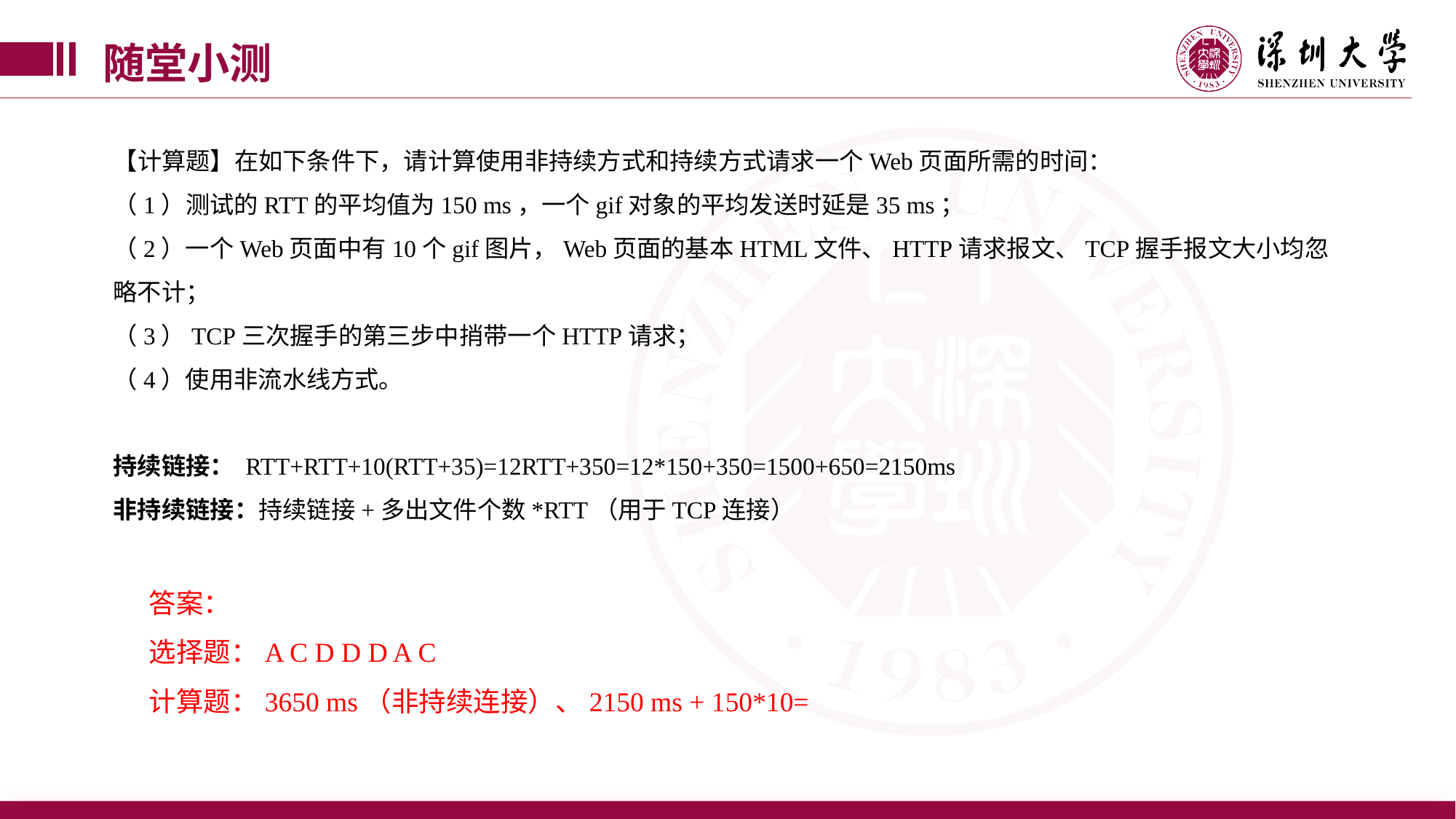

随堂小测

【计算题】在如下条件下，请计算使用非持续方式和持续方式请求一个Web页面所需的时间：
（1）测试的RTT的平均值为150 ms，一个gif对象的平均发送时延是35 ms；
（2）一个Web页面中有10个gif图片，Web页面的基本HTML文件、HTTP请求报文、TCP握手报文大小均忽略不计；
（3）TCP三次握手的第三步中捎带一个HTTP请求；
（4）使用非流水线方式。

持续链接： RTT+RTT+10(RTT+35)=12RTT+350=12*150+350=1500+650=2150ms
非持续链接：持续链接+多出文件个数*RTT（用于TCP连接）
答案：
选择题：A C D D D A C
计算题：3650 ms（非持续连接）、2150 ms + 150*10=